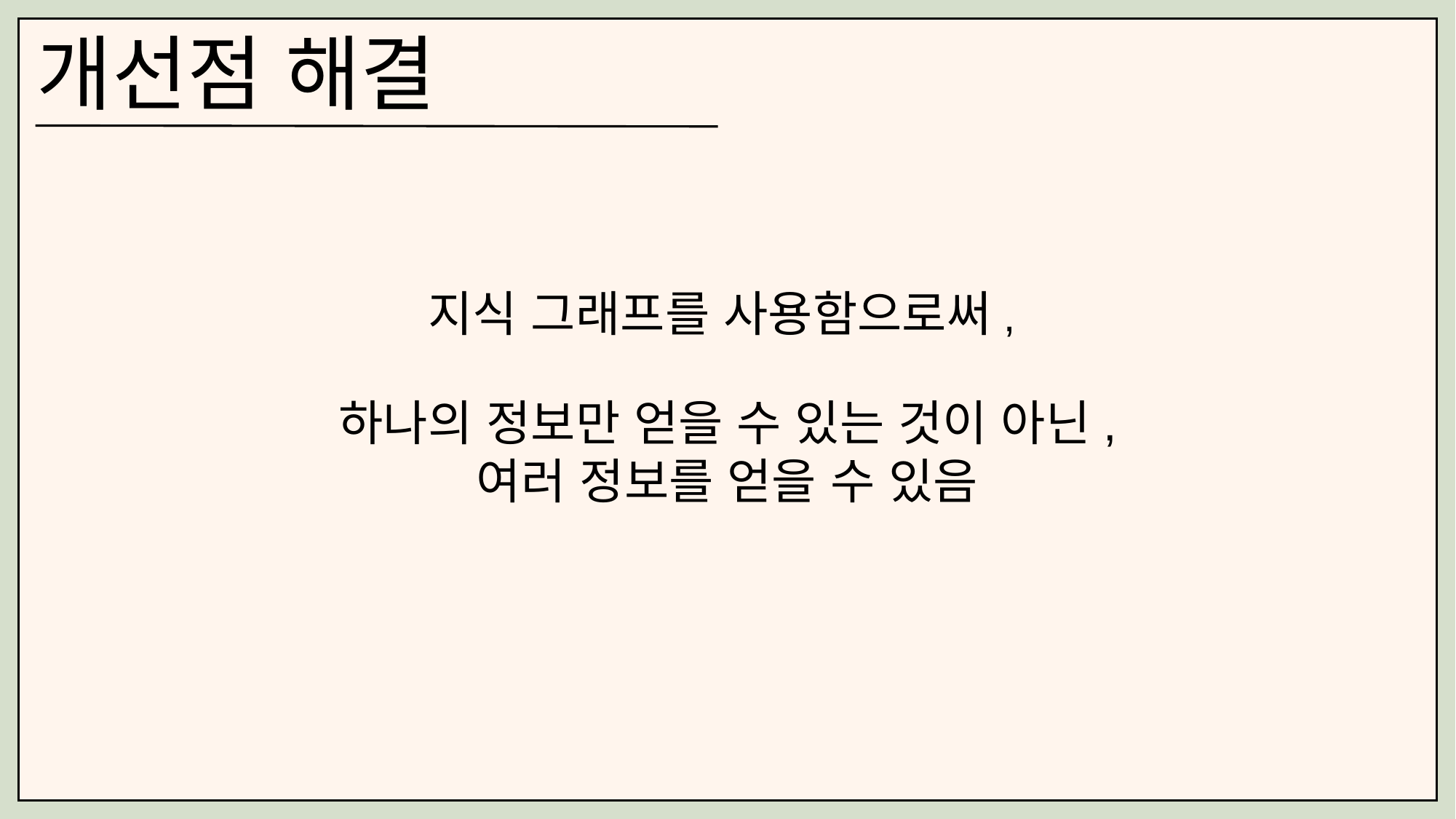

개선점 해결

지식 그래프를 사용함으로써,

하나의 정보만 얻을 수 있는 것이 아닌,
여러 정보를 얻을 수 있음